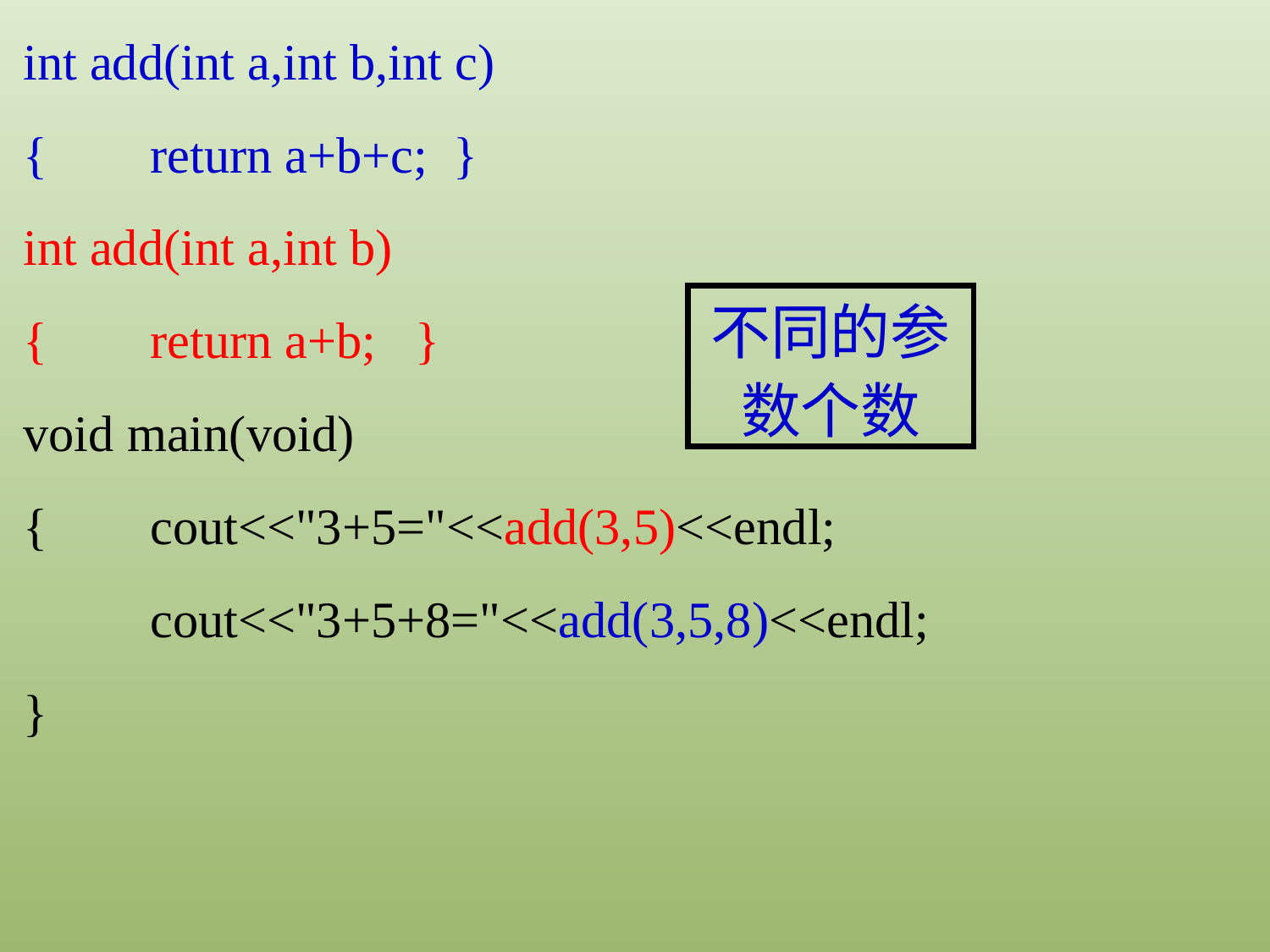

int add(int a,int b,int c)
{	return a+b+c;  }
int add(int a,int b)
{	return a+b;   }
void main(void)
{	cout<<"3+5="<<add(3,5)<<endl;
	cout<<"3+5+8="<<add(3,5,8)<<endl;
}
不同的参数个数
256